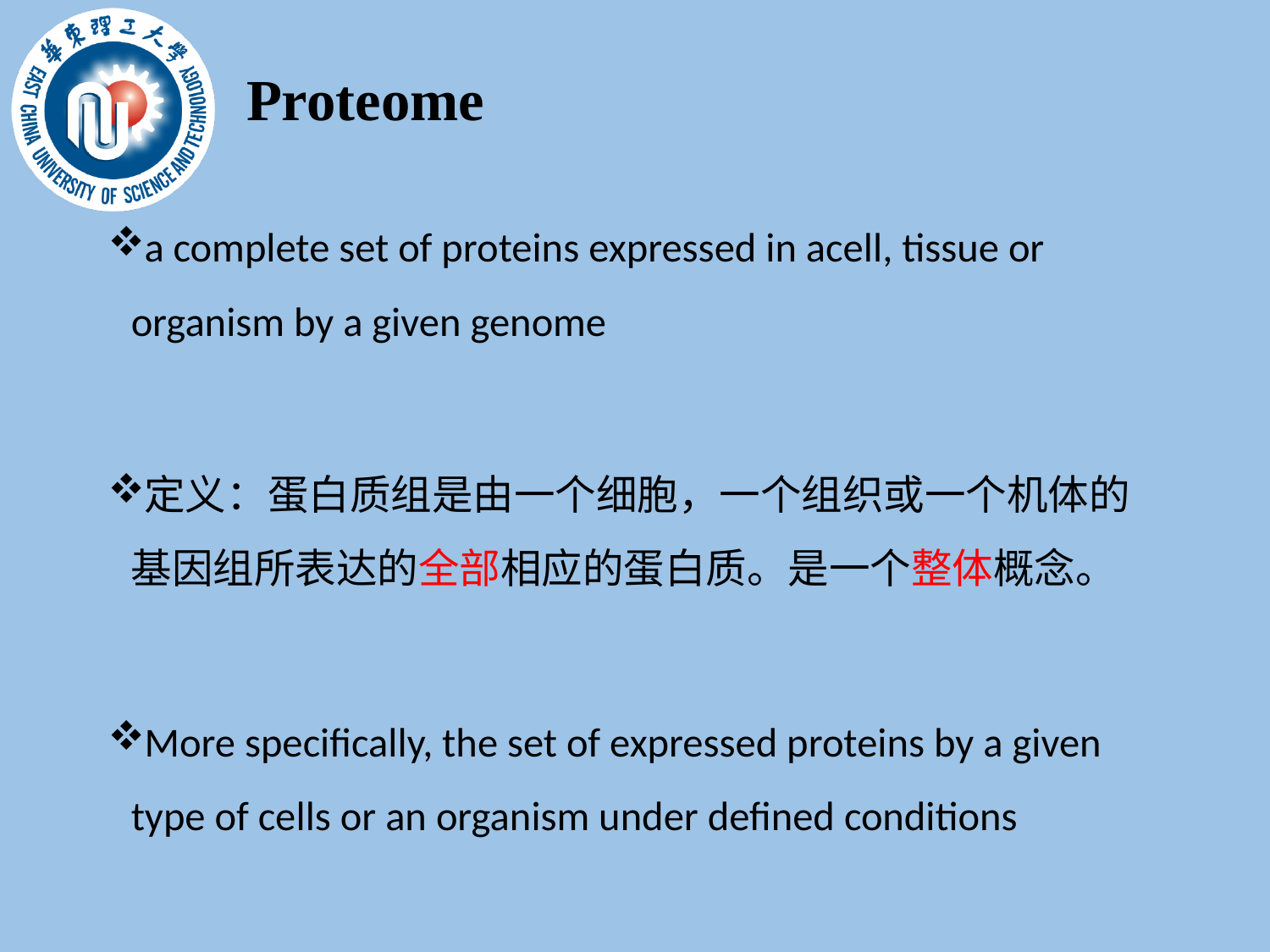

# Proteome
a complete set of proteins expressed in acell, tissue or organism by a given genome

定义：蛋白质组是由一个细胞，一个组织或一个机体的基因组所表达的全部相应的蛋白质。是一个整体概念。

More specifically, the set of expressed proteins by a given type of cells or an organism under defined conditions